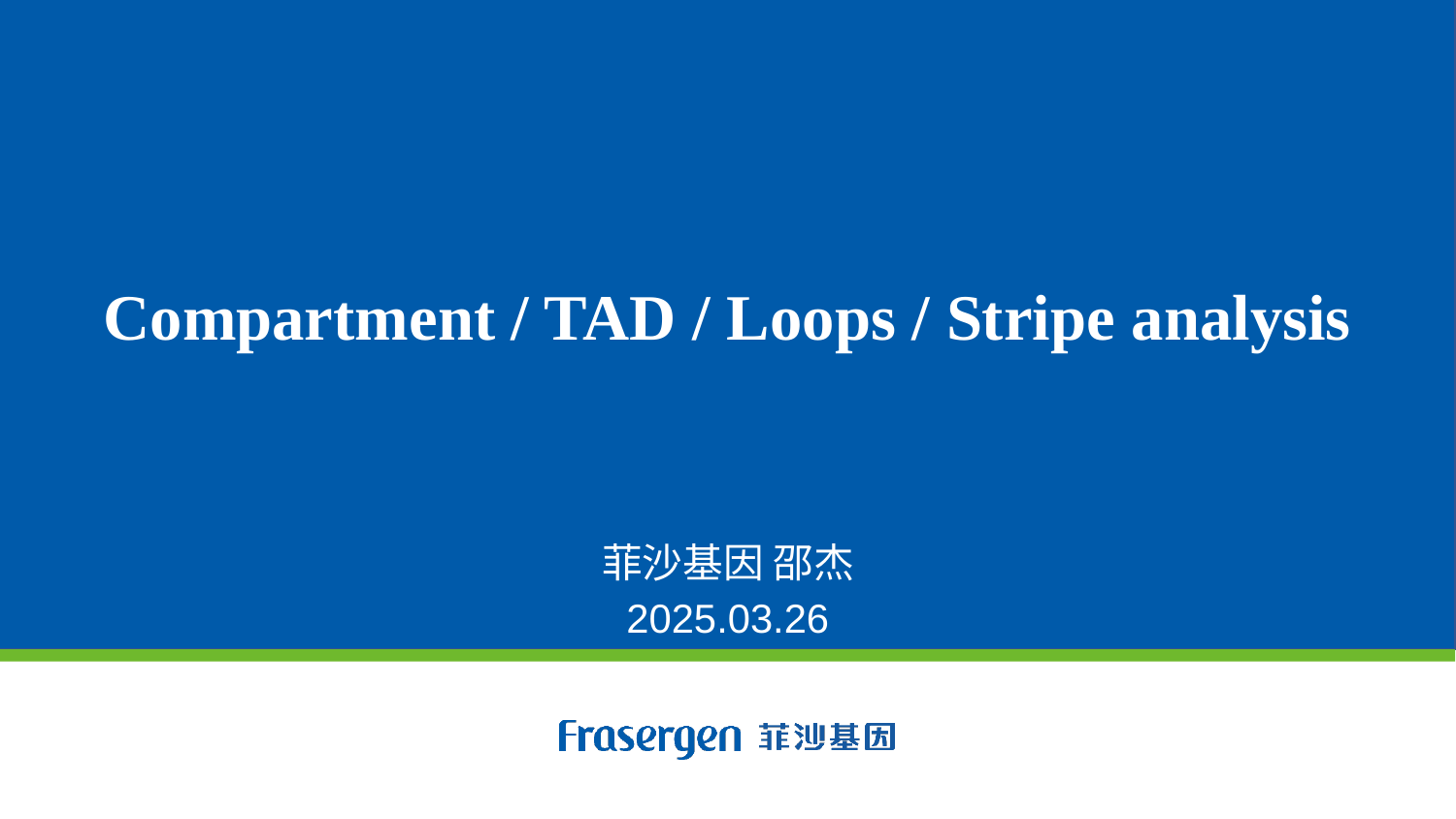

# Compartment / TAD / Loops / Stripe analysis
菲沙基因 邵杰
2025.03.26